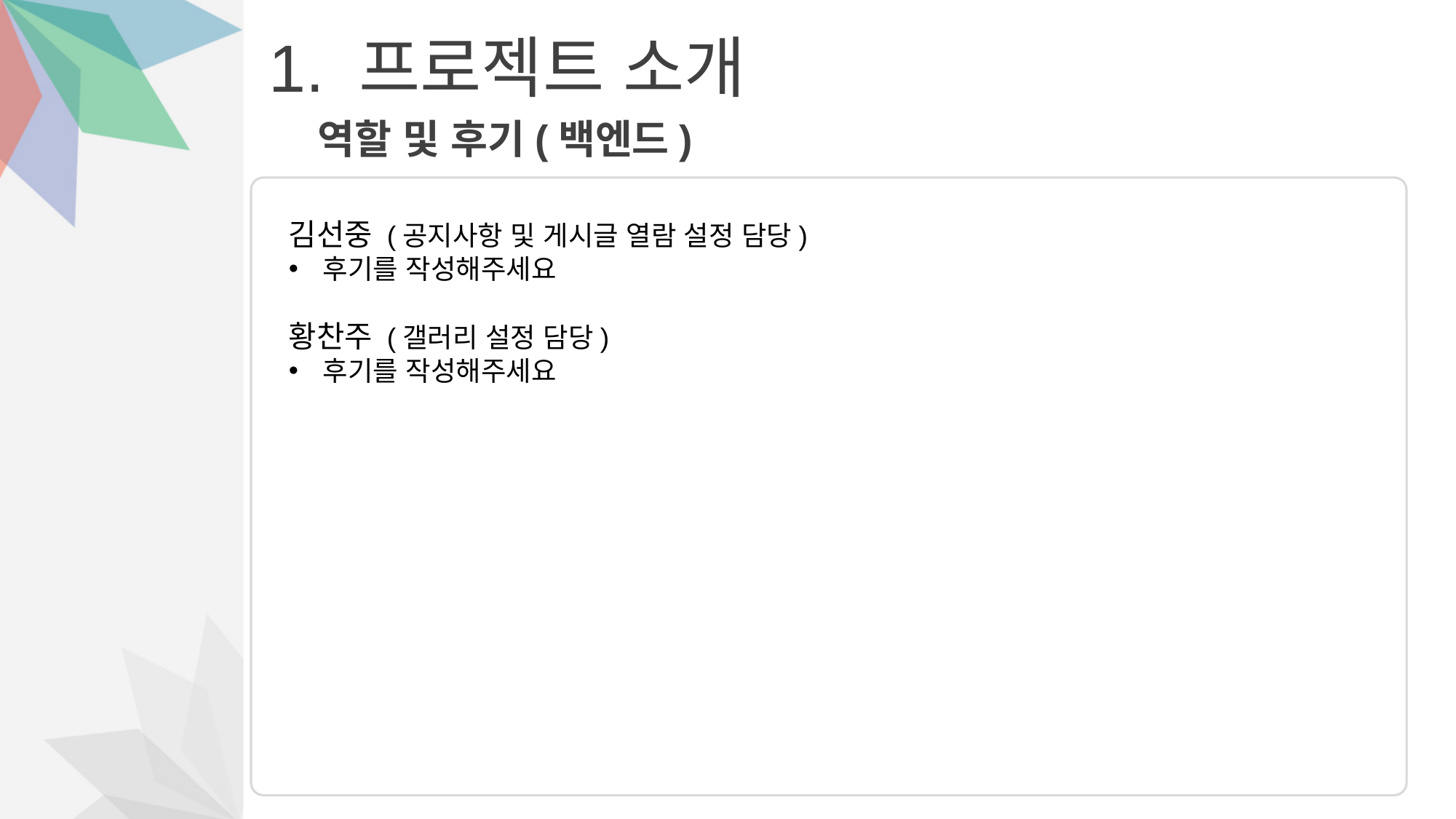

# 1. 프로젝트 소개
역할 및 후기(백엔드)

김선중 (공지사항 및 게시글 열람 설정 담당)
후기를 작성해주세요

황찬주 (갤러리 설정 담당)
후기를 작성해주세요